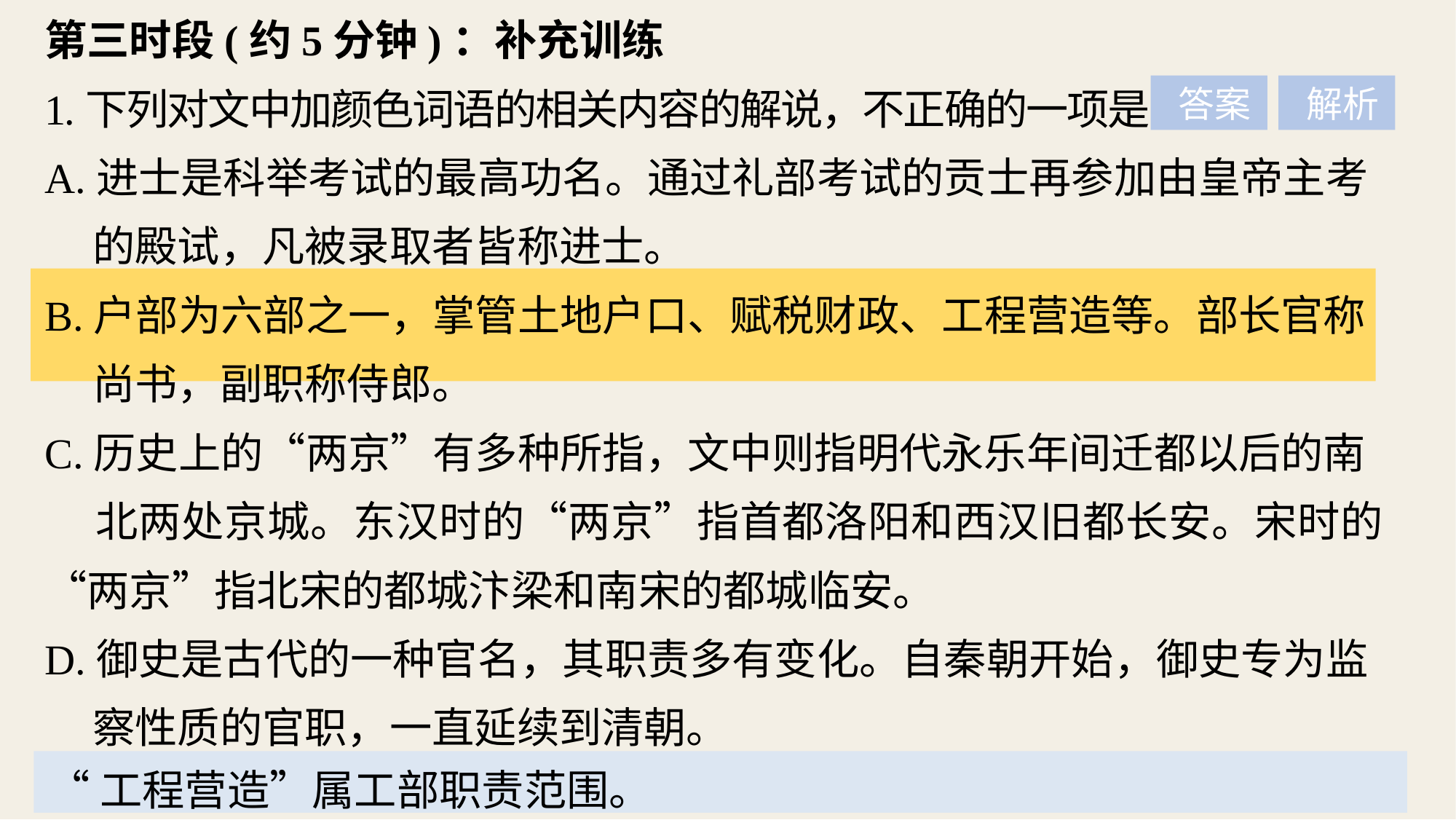

第三时段(约5分钟)：补充训练
1.下列对文中加颜色词语的相关内容的解说，不正确的一项是
A.进士是科举考试的最高功名。通过礼部考试的贡士再参加由皇帝主考
    的殿试，凡被录取者皆称进士。
B.户部为六部之一，掌管土地户口、赋税财政、工程营造等。部长官称
    尚书，副职称侍郎。
C.历史上的“两京”有多种所指，文中则指明代永乐年间迁都以后的南
    北两处京城。东汉时的“两京”指首都洛阳和西汉旧都长安。宋时的“两京”指北宋的都城汴梁和南宋的都城临安。
D.御史是古代的一种官名，其职责多有变化。自秦朝开始，御史专为监
    察性质的官职，一直延续到清朝。
 答案
 解析

“工程营造”属工部职责范围。